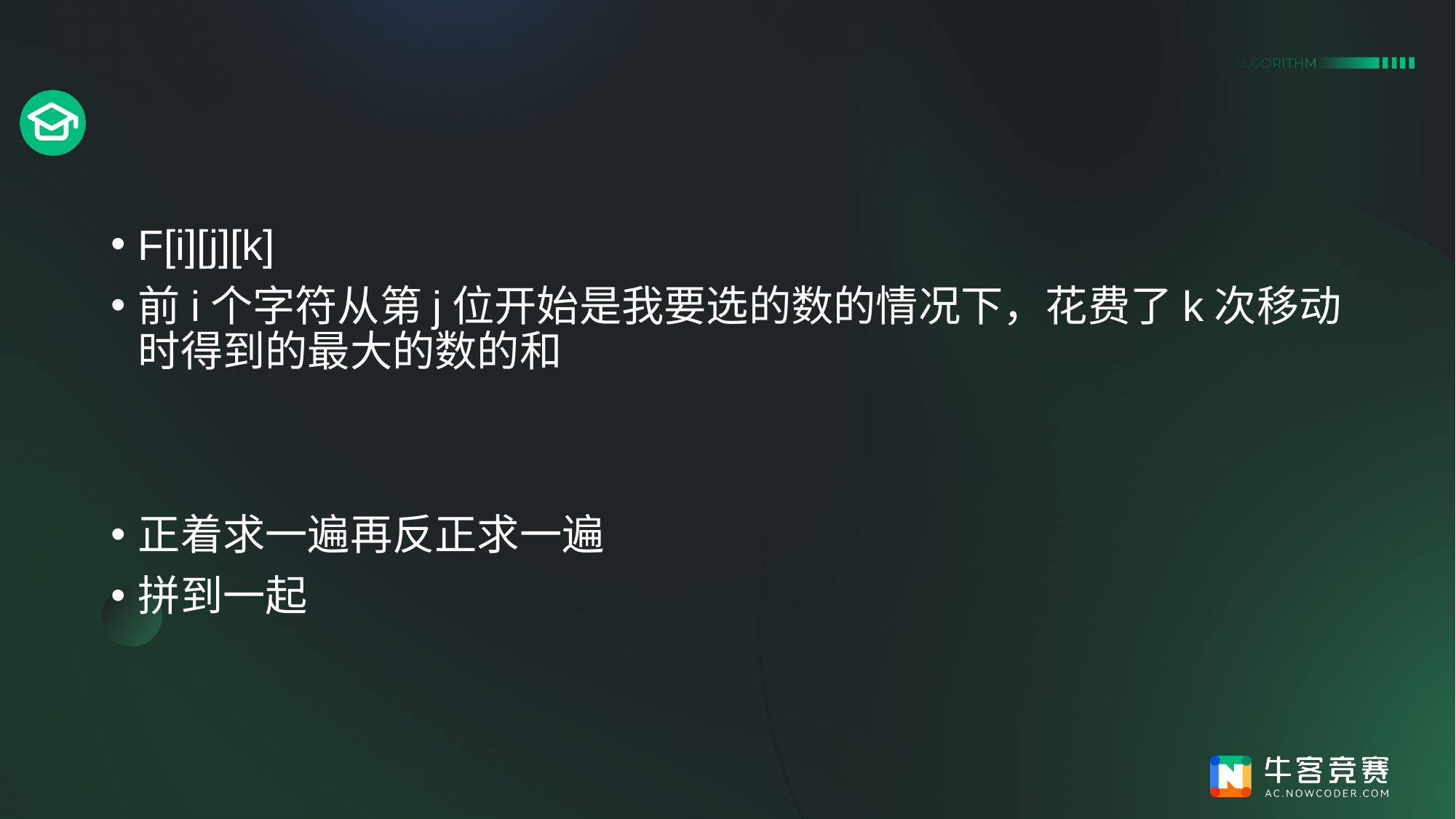

#
F[i][j][k]
前i个字符从第j位开始是我要选的数的情况下，花费了k次移动时得到的最大的数的和

正着求一遍再反正求一遍
拼到一起